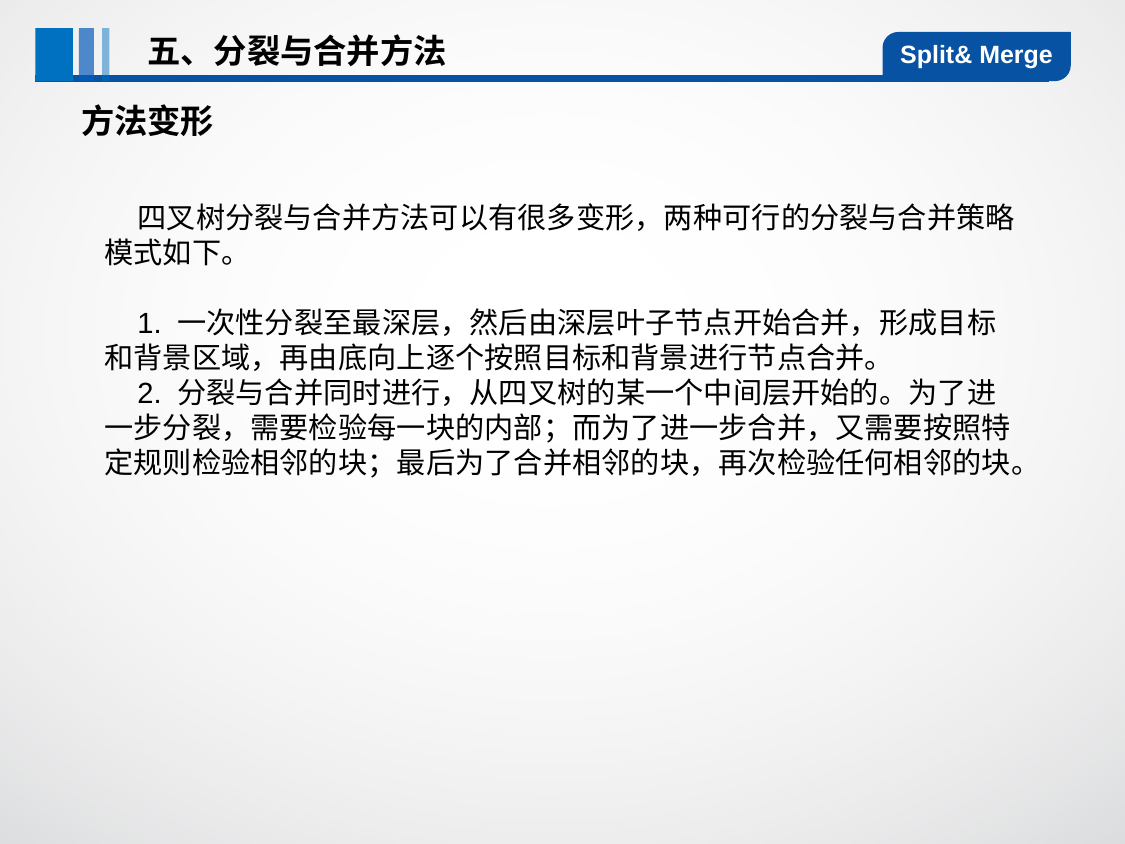

五、分裂与合并方法
Split& Merge
方法变形
    四叉树分裂与合并方法可以有很多变形，两种可行的分裂与合并策略模式如下。

    1. 一次性分裂至最深层，然后由深层叶子节点开始合并，形成目标和背景区域，再由底向上逐个按照目标和背景进行节点合并。
    2. 分裂与合并同时进行，从四叉树的某一个中间层开始的。为了进一步分裂，需要检验每一块的内部；而为了进一步合并，又需要按照特定规则检验相邻的块；最后为了合并相邻的块，再次检验任何相邻的块。